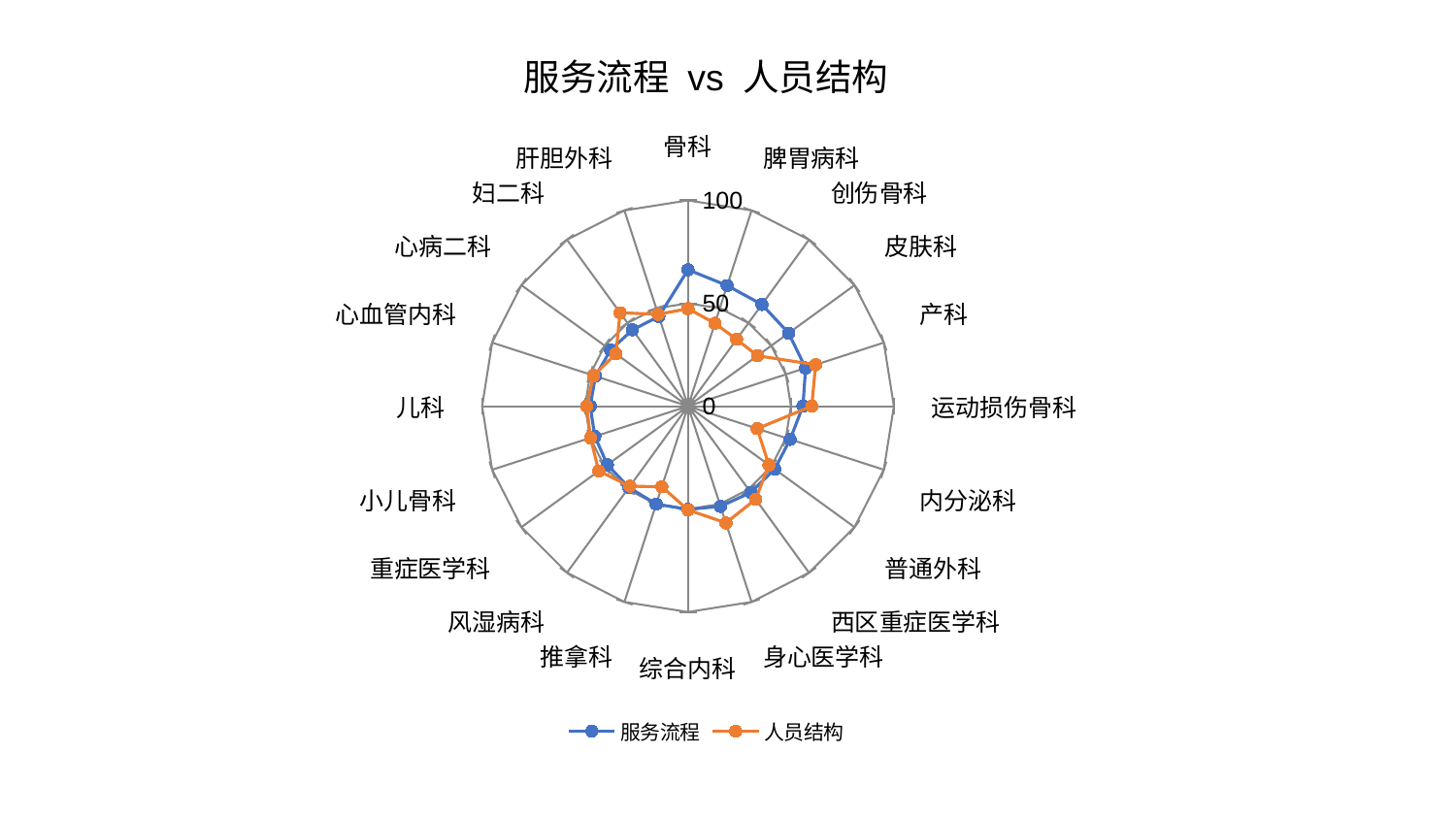

### Chart: 服务流程 vs 人员结构

| Category | 服务流程 | 人员结构 |
|---|---|---|
| 骨科 | 66.30180159562033 | 47.391627934508676 |
| 脾胃病科 | 61.64487113396172 | 42.35455353803362 |
| 创伤骨科 | 61.09606897801859 | 40.18527356888882 |
| 皮肤科 | 60.43302702521205 | 41.716370745771705 |
| 产科 | 60.06738861522809 | 65.2022616928499 |
| 运动损伤骨科 | 55.844911649068706 | 60.115043979827135 |
| 内分泌科 | 52.17384403949003 | 35.370468953677154 |
| 普通外科 | 52.05507773738131 | 48.58753608159942 |
| 西区重症医学科 | 51.85271448214968 | 55.926205030949816 |
| 身心医学科 | 51.19211322916492 | 59.64794667097261 |
| 综合内科 | 50.166652396087606 | 50.39998824544508 |
| 推拿科 | 50.01686283788367 | 41.16365619282902 |
| 风湿病科 | 48.84880119912903 | 48.04883186578622 |
| 重症医学科 | 48.40234934466946 | 53.587651011729875 |
| 小儿骨科 | 47.585479304727315 | 49.81050799144221 |
| 儿科 | 47.49701080315143 | 49.2678346778838 |
| 心血管内科 | 47.2544057336297 | 48.27868081615129 |
| 心病二科 | 46.48539897843852 | 43.268972376747605 |
| 妇二科 | 45.8877167007347 | 56.14719342753697 |
| 肝胆外科 | 45.82779008324602 | 46.950452401099604 |
60